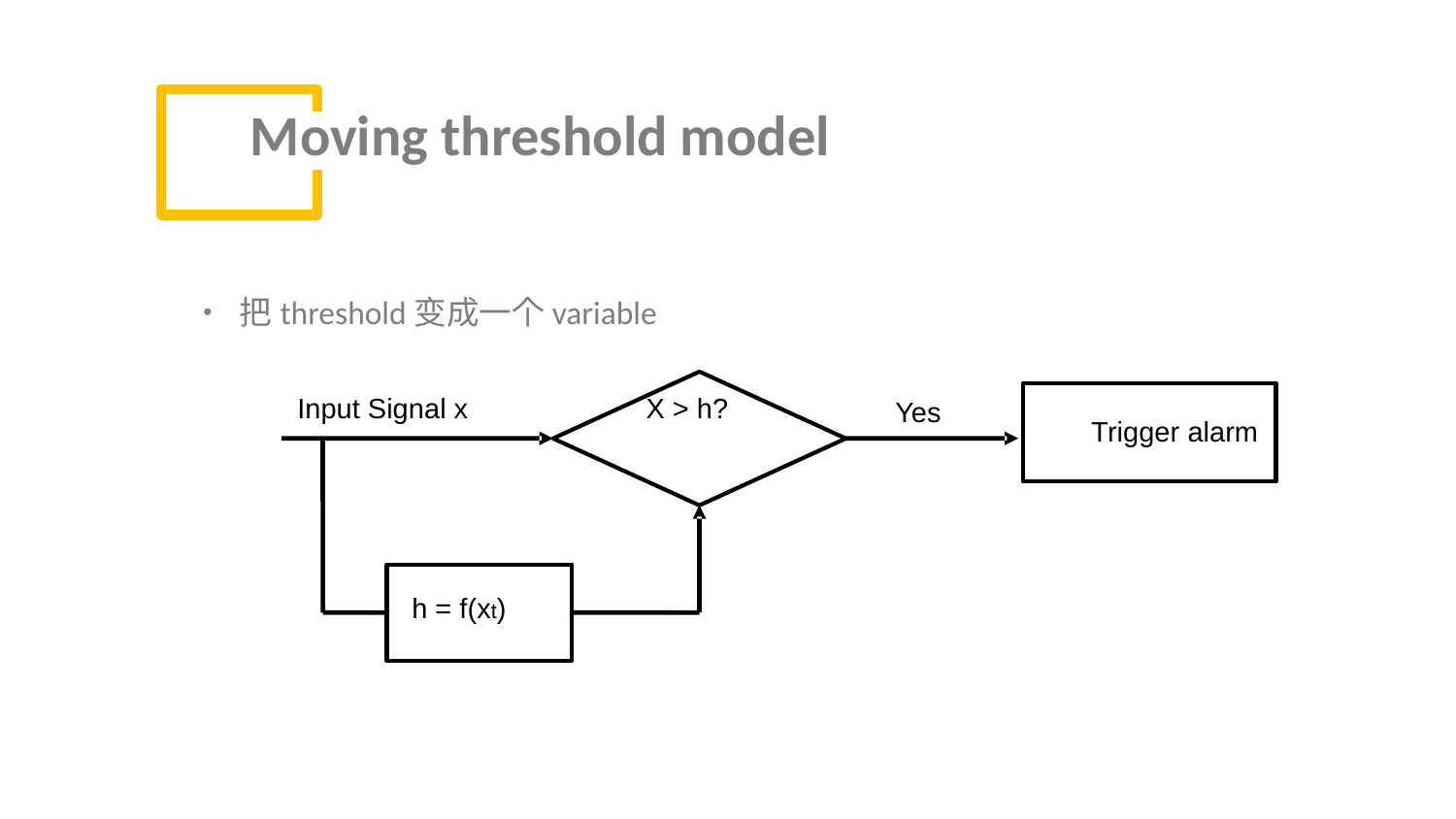

Moving threshold model

• 把threshold变成一个variable

Input Signal x                       X > h?
Yes
Trigger alarm

h = f(xt)